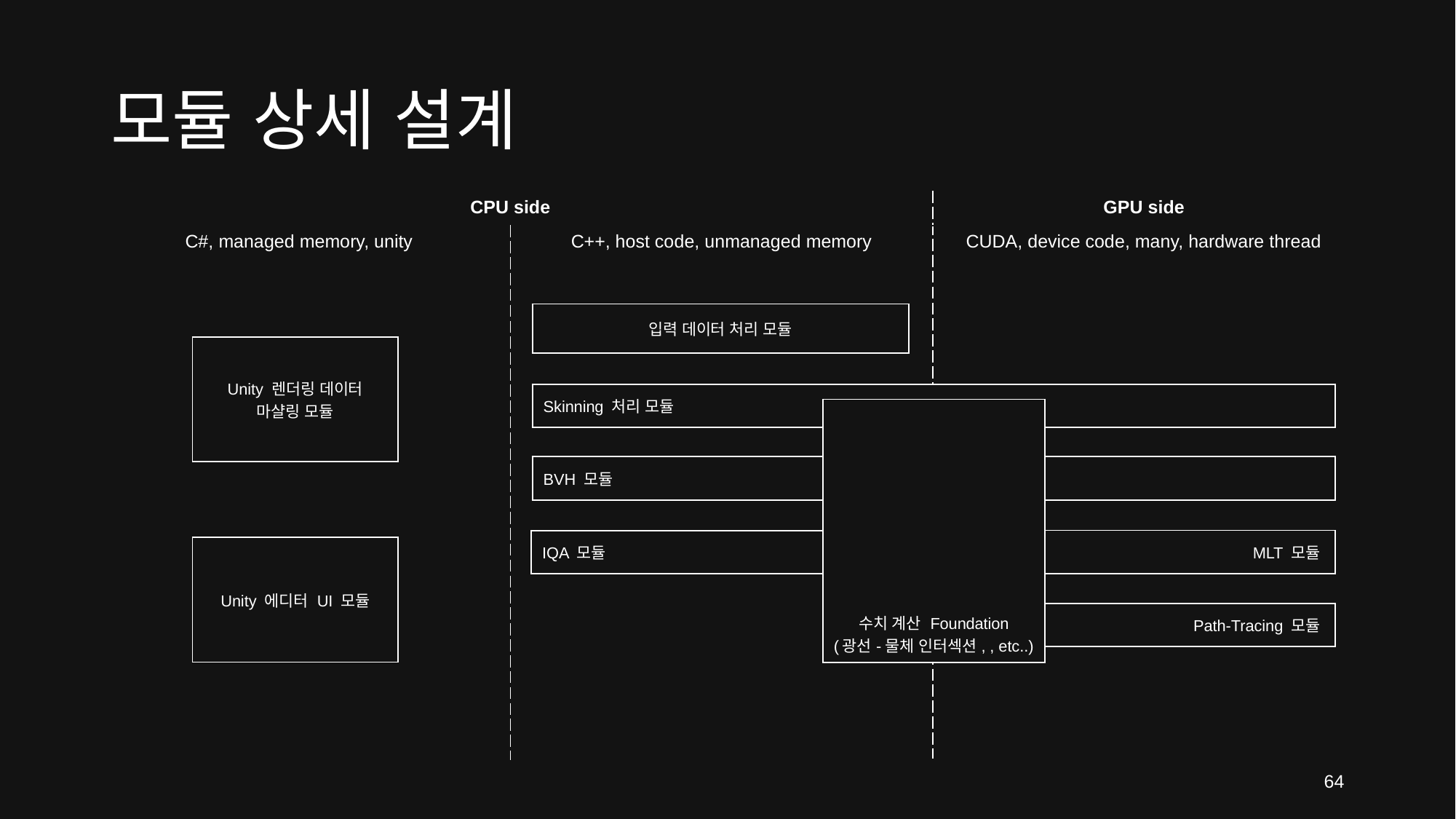

# 모듈 상세 설계
| CPU side |  | GPU side |
| --- | --- | --- |
| C#, managed memory, unity | C++, host code, unmanaged memory | CUDA, device code, many, hardware thread |
| 입력 데이터 처리 모듈 |
| --- |
| Unity 렌더링 데이터 마샬링 모듈 |
| --- |
| Skinning 처리 모듈 |
| --- |
| 수치 계산 Foundation (광선-물체 인터섹션, , etc..) |
| --- |
| BVH 모듈 |
| --- |
| MLT 모듈 |
| --- |
| IQA 모듈 |
| --- |
| Unity 에디터 UI 모듈 |
| --- |
| Path-Tracing 모듈 |
| --- |
64